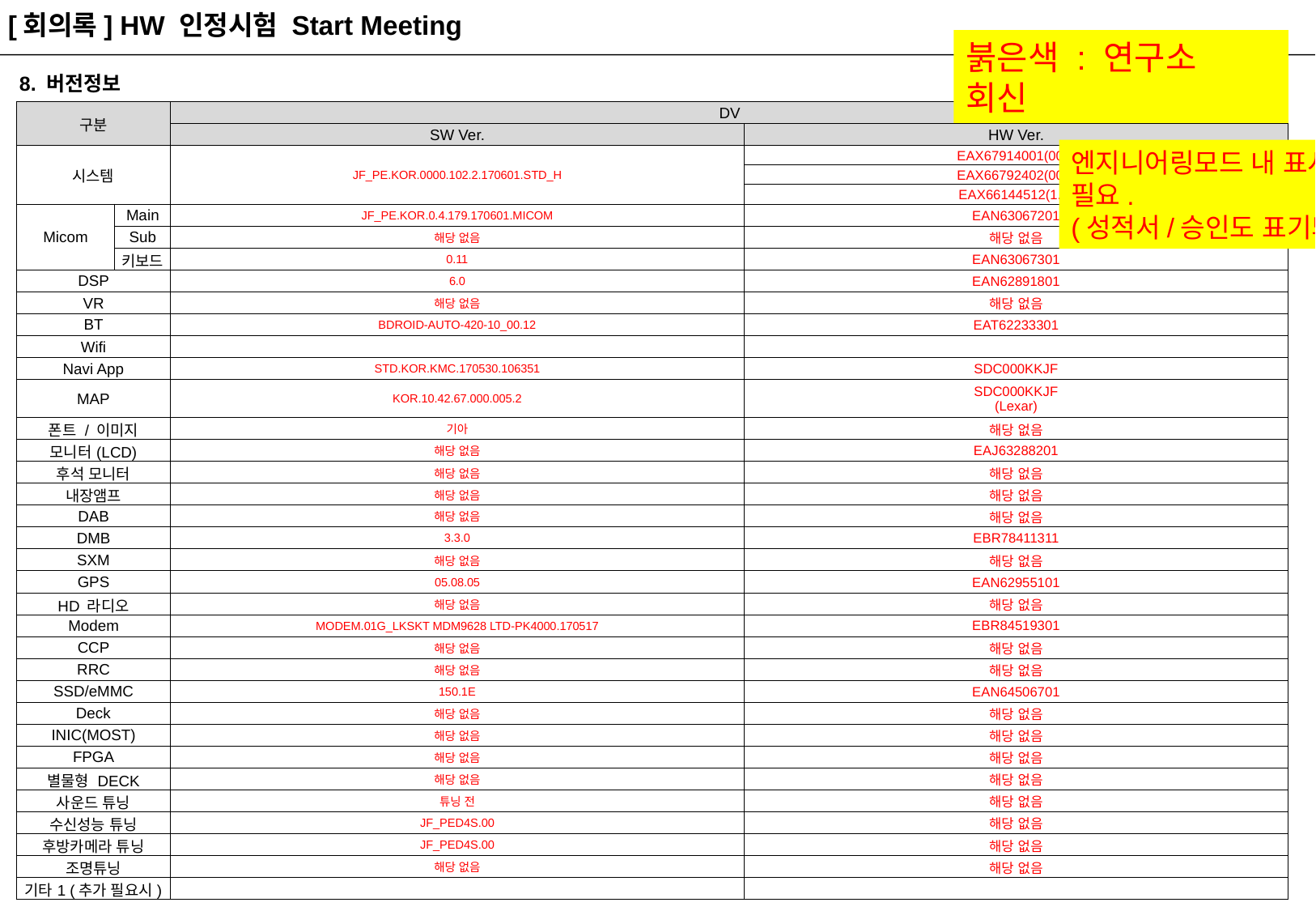

[회의록] HW 인정시험 Start Meeting
붉은색 : 연구소  회신

8. 버전정보
| 구분 |  | DV |  |
| --- | --- | --- | --- |
|  |  | SW Ver. | HW Ver. |
| 시스템 |  | JF\_PE.KOR.0000.102.2.170601.STD\_H | EAX67914001(009) |
|  |  |  | EAX66792402(009) |
|  |  |  | EAX66144512(1.0) |
| Micom | Main | JF\_PE.KOR.0.4.179.170601.MICOM | EAN63067201 |
|  | Sub | 해당 없음 | 해당 없음 |
|  | 키보드 | 0.11 | EAN63067301 |
| DSP |  | 6.0 | EAN62891801 |
| VR |  | 해당 없음 | 해당 없음 |
| BT |  | BDROID-AUTO-420-10\_00.12 | EAT62233301 |
| Wifi |  |  |  |
| Navi App |  | STD.KOR.KMC.170530.106351 | SDC000KKJF |
| MAP |  | KOR.10.42.67.000.005.2 | SDC000KKJF (Lexar) |
| 폰트 / 이미지 |  | 기아 | 해당 없음 |
| 모니터(LCD) |  | 해당 없음 | EAJ63288201 |
| 후석 모니터 |  | 해당 없음 | 해당 없음 |
| 내장앰프 |  | 해당 없음 | 해당 없음 |
| DAB |  | 해당 없음 | 해당 없음 |
| DMB |  | 3.3.0 | EBR78411311 |
| SXM |  | 해당 없음 | 해당 없음 |
| GPS |  | 05.08.05 | EAN62955101 |
| HD 라디오 |  | 해당 없음 | 해당 없음 |
| Modem |  | MODEM.01G\_LKSKT MDM9628 LTD-PK4000.170517 | EBR84519301 |
| CCP |  | 해당 없음 | 해당 없음 |
| RRC |  | 해당 없음 | 해당 없음 |
| SSD/eMMC |  | 150.1E | EAN64506701 |
| Deck |  | 해당 없음 | 해당 없음 |
| INIC(MOST) |  | 해당 없음 | 해당 없음 |
| FPGA |  | 해당 없음 | 해당 없음 |
| 별물형 DECK |  | 해당 없음 | 해당 없음 |
| 사운드 튜닝 |  | 튜닝 전 | 해당 없음 |
| 수신성능 튜닝 |  | JF\_PED4S.00 | 해당 없음 |
| 후방카메라 튜닝 |  | JF\_PED4S.00 | 해당 없음 |
| 조명튜닝 |  | 해당 없음 | 해당 없음 |
| 기타1 (추가 필요시) |  |  |  |
엔지니어링모드 내 표시되는 HW 버전도 별도 기입 필요.
(성적서/승인도 표기되는 HW 버전 일치화 필요)